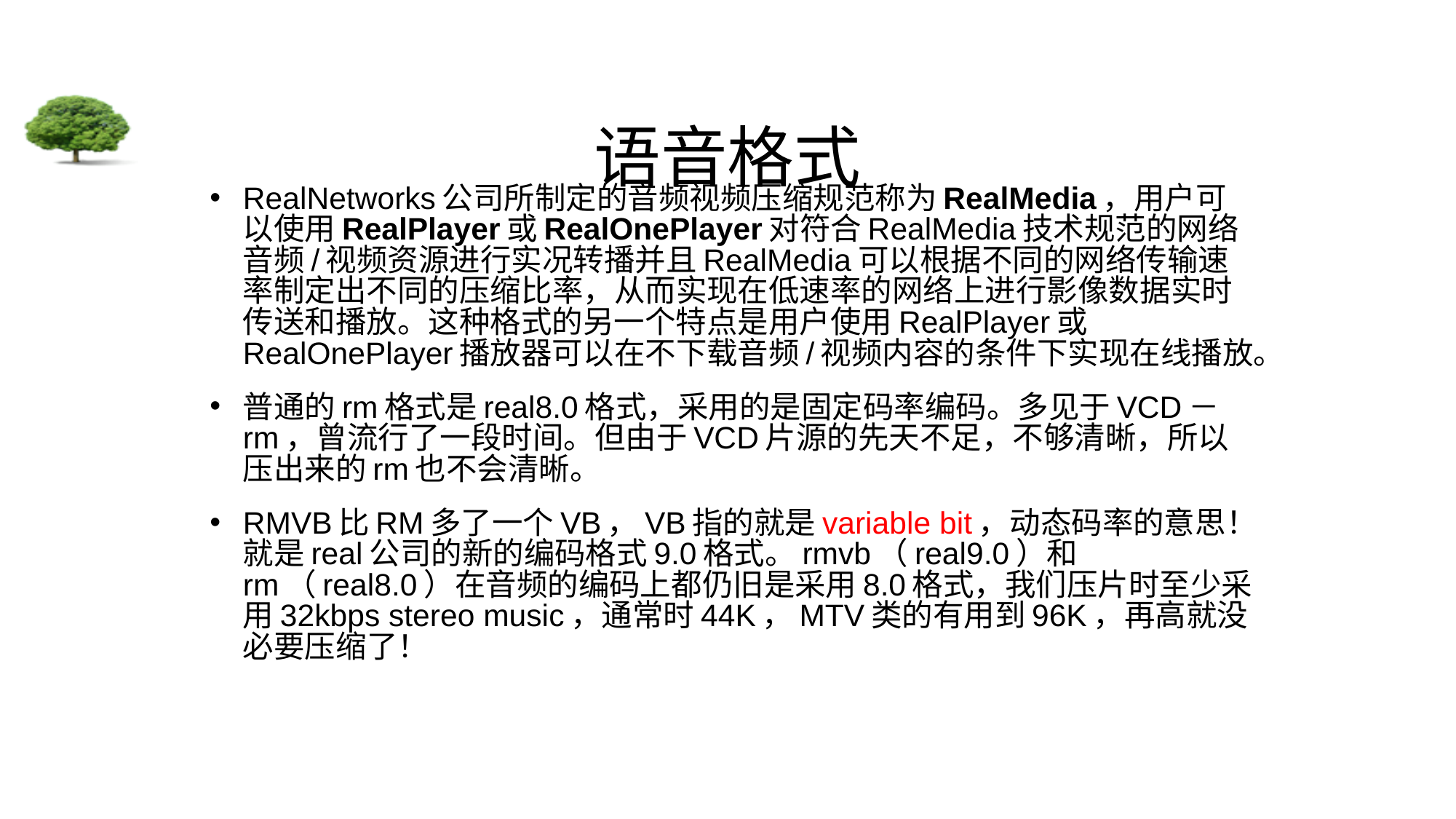

# 语音格式
RealNetworks公司所制定的音频视频压缩规范称为RealMedia，用户可以使用RealPlayer或RealOnePlayer对符合RealMedia技术规范的网络音频/视频资源进行实况转播并且RealMedia可以根据不同的网络传输速率制定出不同的压缩比率，从而实现在低速率的网络上进行影像数据实时传送和播放。这种格式的另一个特点是用户使用RealPlayer或RealOnePlayer播放器可以在不下载音频/视频内容的条件下实现在线播放。
普通的rm格式是real8.0格式，采用的是固定码率编码。多见于VCD－rm，曾流行了一段时间。但由于VCD片源的先天不足，不够清晰，所以压出来的rm也不会清晰。
RMVB比RM多了一个VB，VB指的就是variable bit，动态码率的意思！就是real公司的新的编码格式9.0格式。rmvb（real9.0）和rm（real8.0）在音频的编码上都仍旧是采用8.0格式，我们压片时至少采用32kbps stereo music，通常时44K，MTV类的有用到96K，再高就没必要压缩了！